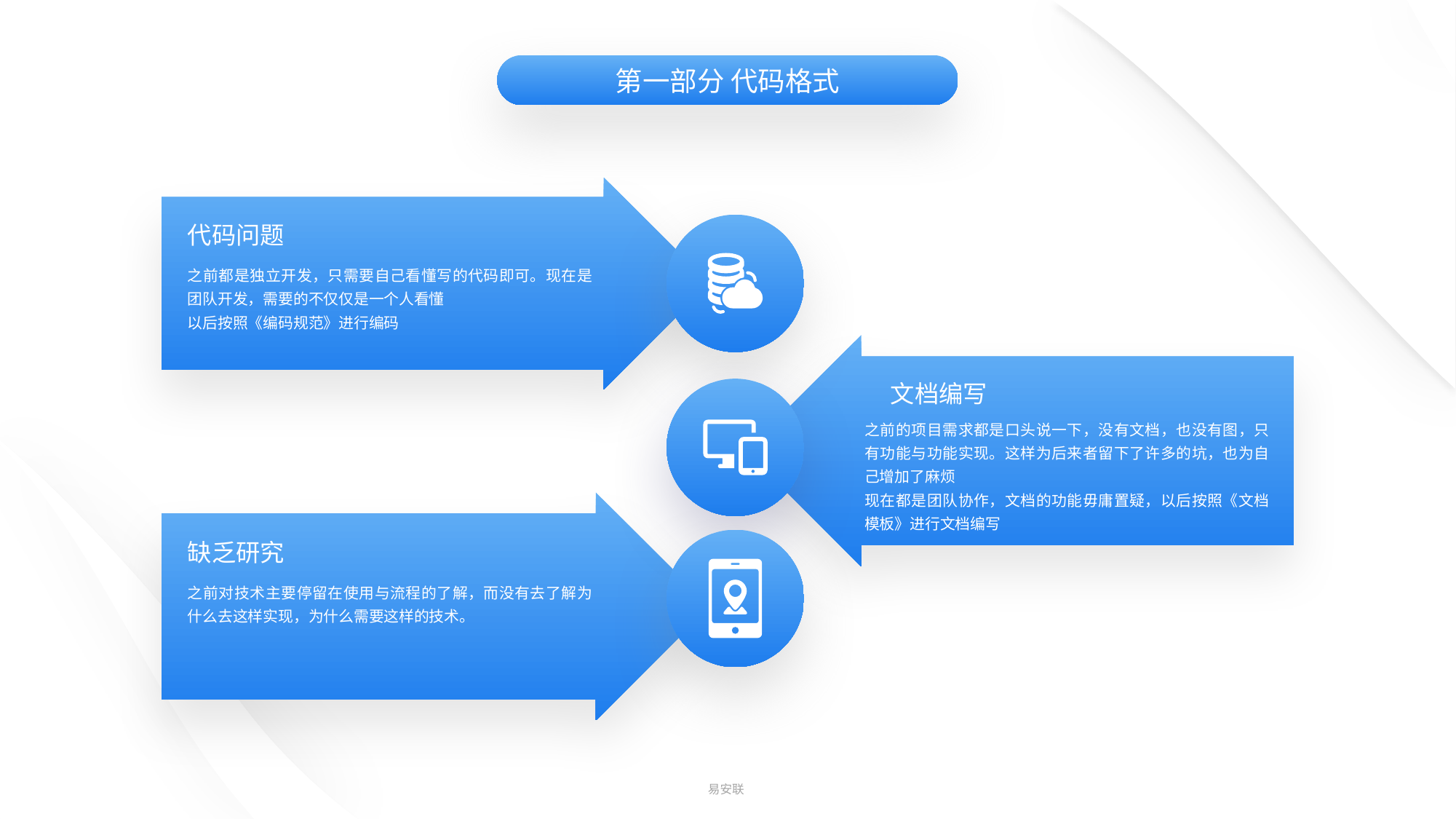

第一部分 代码格式

代码问题

之前都是独立开发，只需要自己看懂写的代码即可。现在是团队开发，需要的不仅仅是一个人看懂
以后按照《编码规范》进行编码

文档编写
之前的项目需求都是口头说一下，没有文档，也没有图，只有功能与功能实现。这样为后来者留下了许多的坑，也为自己增加了麻烦
现在都是团队协作，文档的功能毋庸置疑，以后按照《文档模板》进行文档编写

缺乏研究

之前对技术主要停留在使用与流程的了解，而没有去了解为什么去这样实现，为什么需要这样的技术。